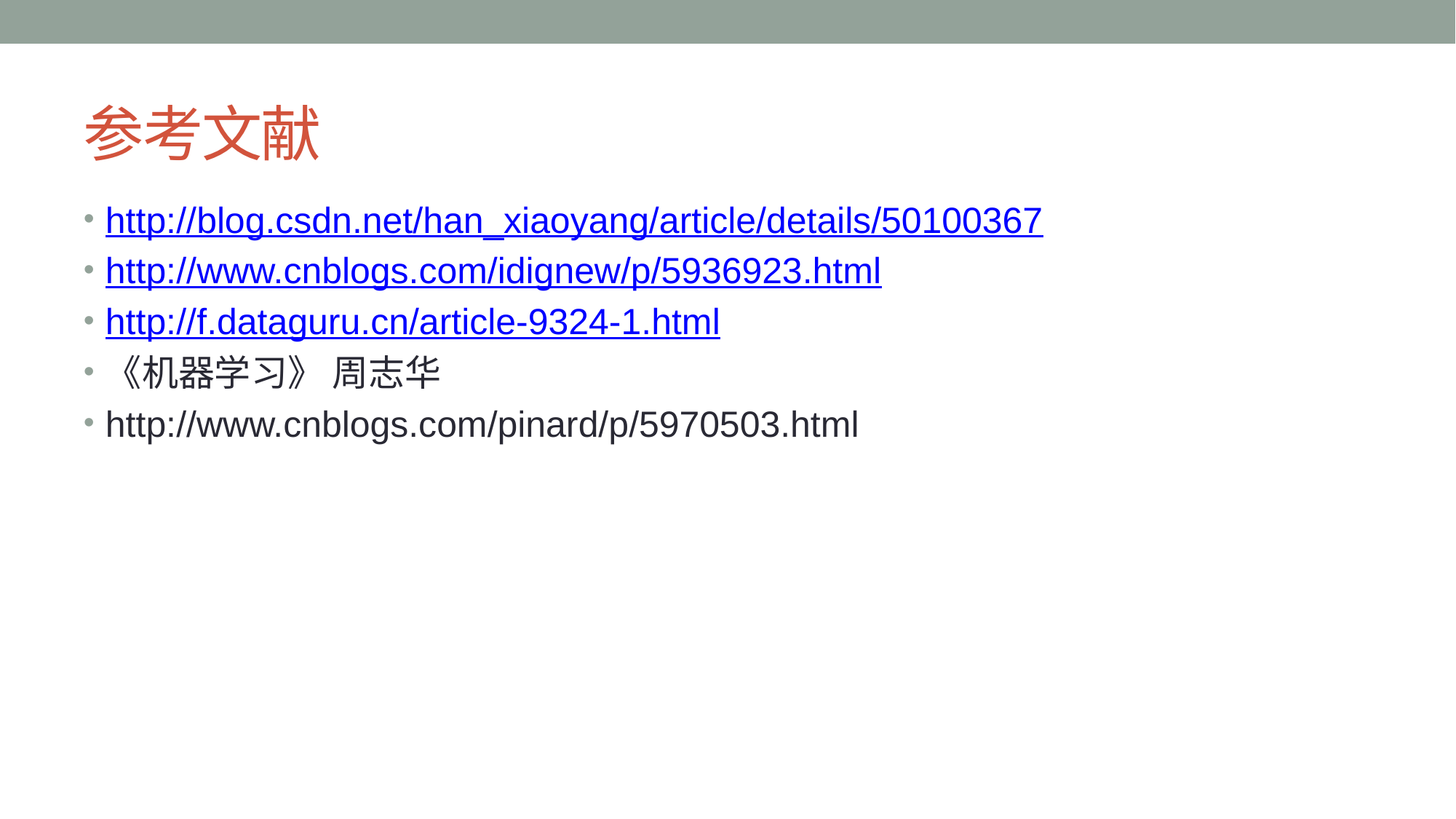

# 参考文献
http://blog.csdn.net/han_xiaoyang/article/details/50100367
http://www.cnblogs.com/idignew/p/5936923.html
http://f.dataguru.cn/article-9324-1.html
《机器学习》 周志华
http://www.cnblogs.com/pinard/p/5970503.html